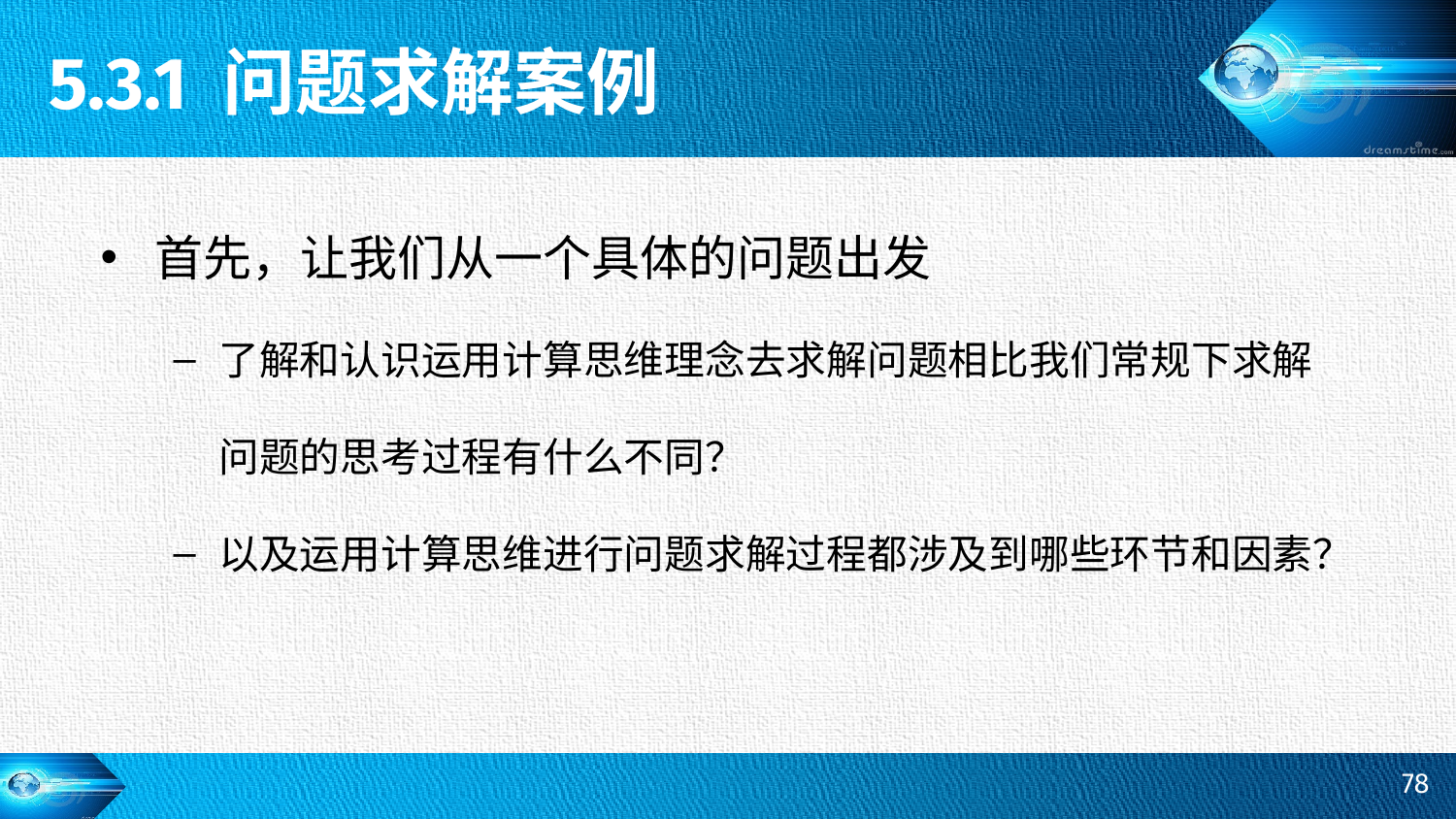

5.3.1 问题求解案例
首先，让我们从一个具体的问题出发
了解和认识运用计算思维理念去求解问题相比我们常规下求解问题的思考过程有什么不同？
以及运用计算思维进行问题求解过程都涉及到哪些环节和因素？
78